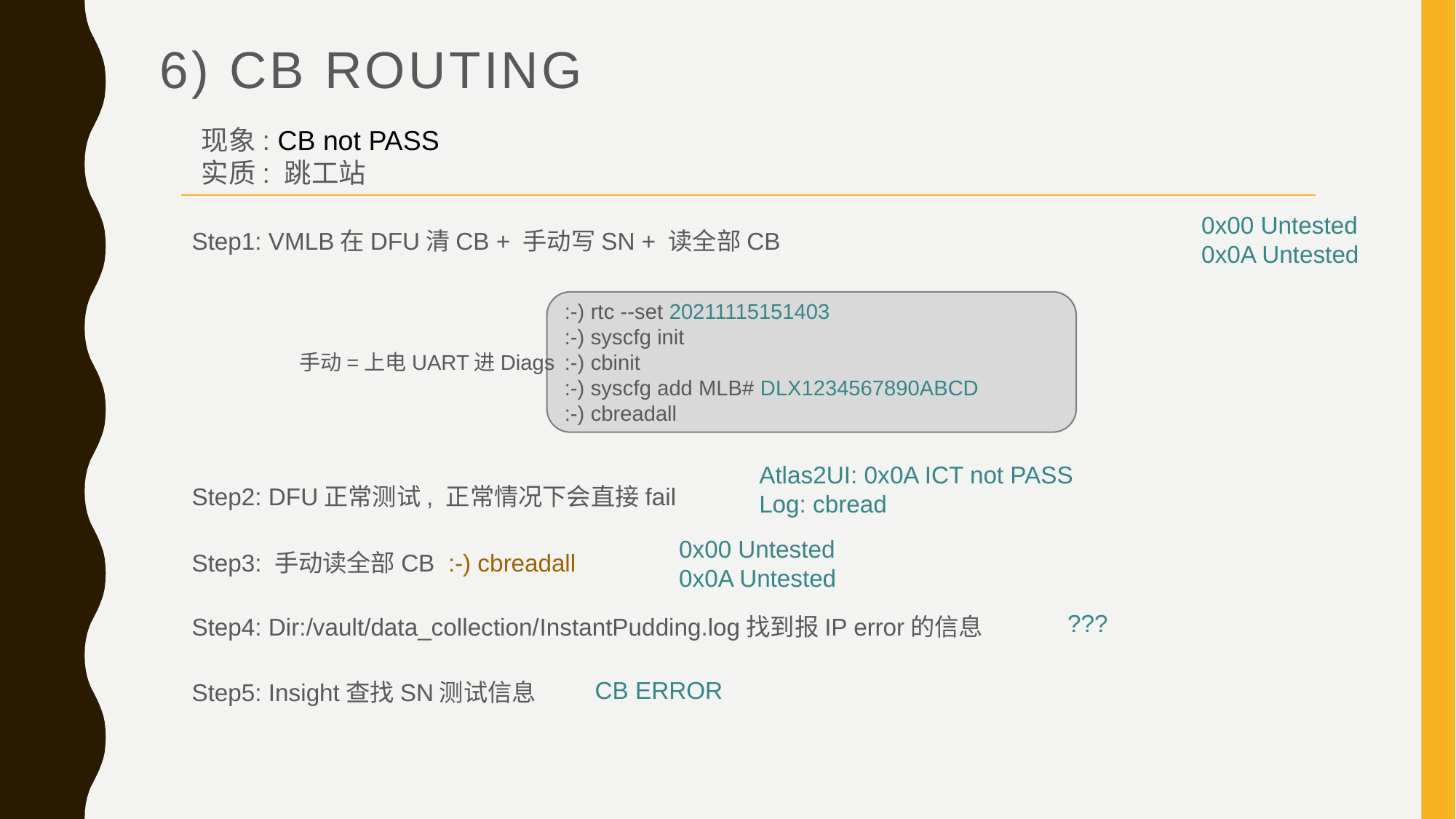

# 6) CB Routing
现象: CB not PASS
实质: 跳工站
0x00 Untested
0x0A Untested
Step1: VMLB在DFU清CB + 手动写SN + 读全部CB
:-) rtc --set 20211115151403
:-) syscfg init
:-) cbinit
:-) syscfg add MLB# DLX1234567890ABCD
:-) cbreadall
手动=上电UART进Diags
Atlas2UI: 0x0A ICT not PASS
Log: cbread
Step2: DFU正常测试, 正常情况下会直接fail
0x00 Untested
0x0A Untested
Step3: 手动读全部CB  :-) cbreadall
???
Step4: Dir:/vault/data_collection/InstantPudding.log找到报IP error的信息
CB ERROR
Step5: Insight查找SN测试信息